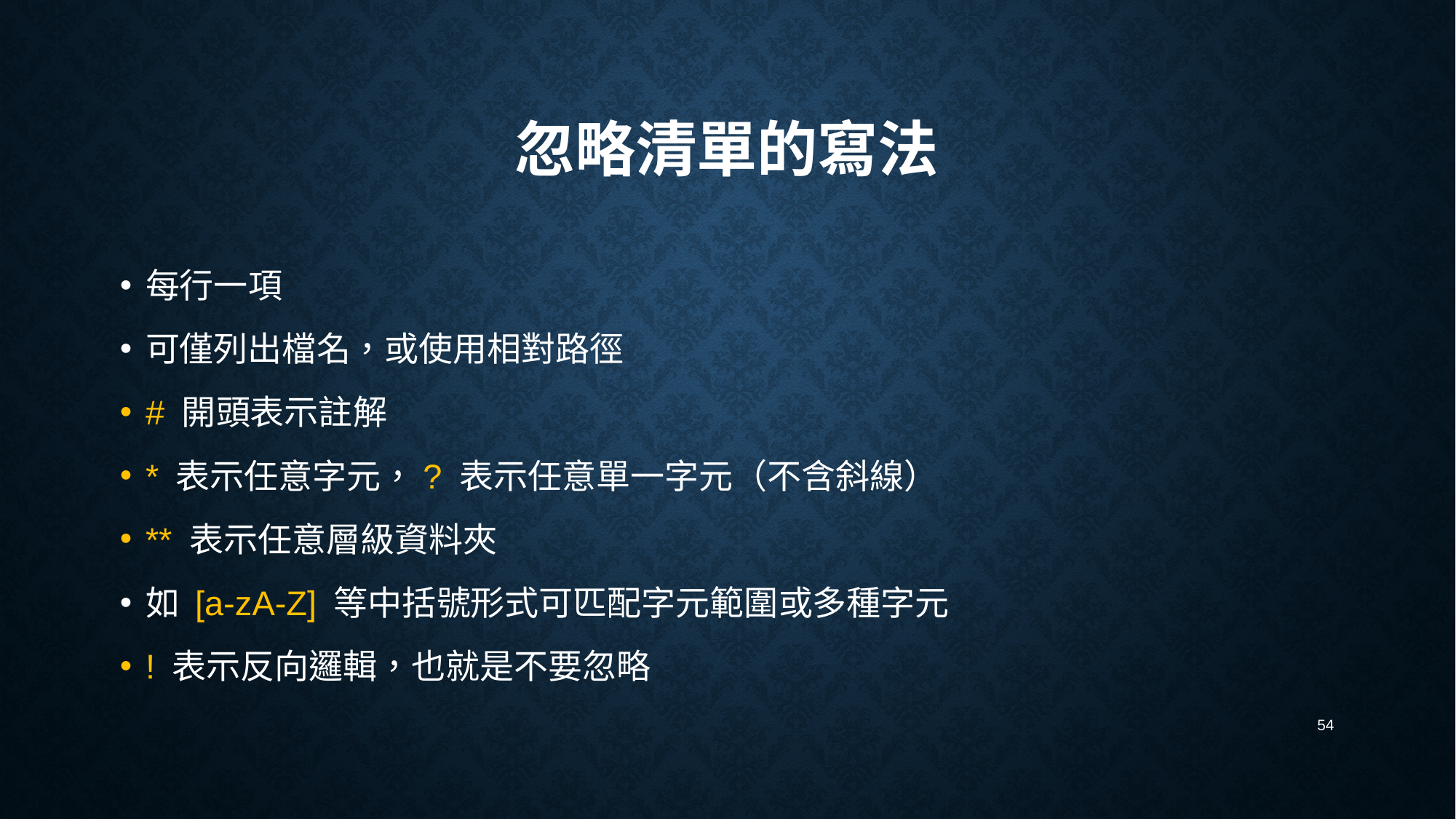

# 忽略清單的寫法
每行一項
可僅列出檔名，或使用相對路徑
# 開頭表示註解
* 表示任意字元，? 表示任意單一字元（不含斜線）
** 表示任意層級資料夾
如 [a-zA-Z] 等中括號形式可匹配字元範圍或多種字元
! 表示反向邏輯，也就是不要忽略
54